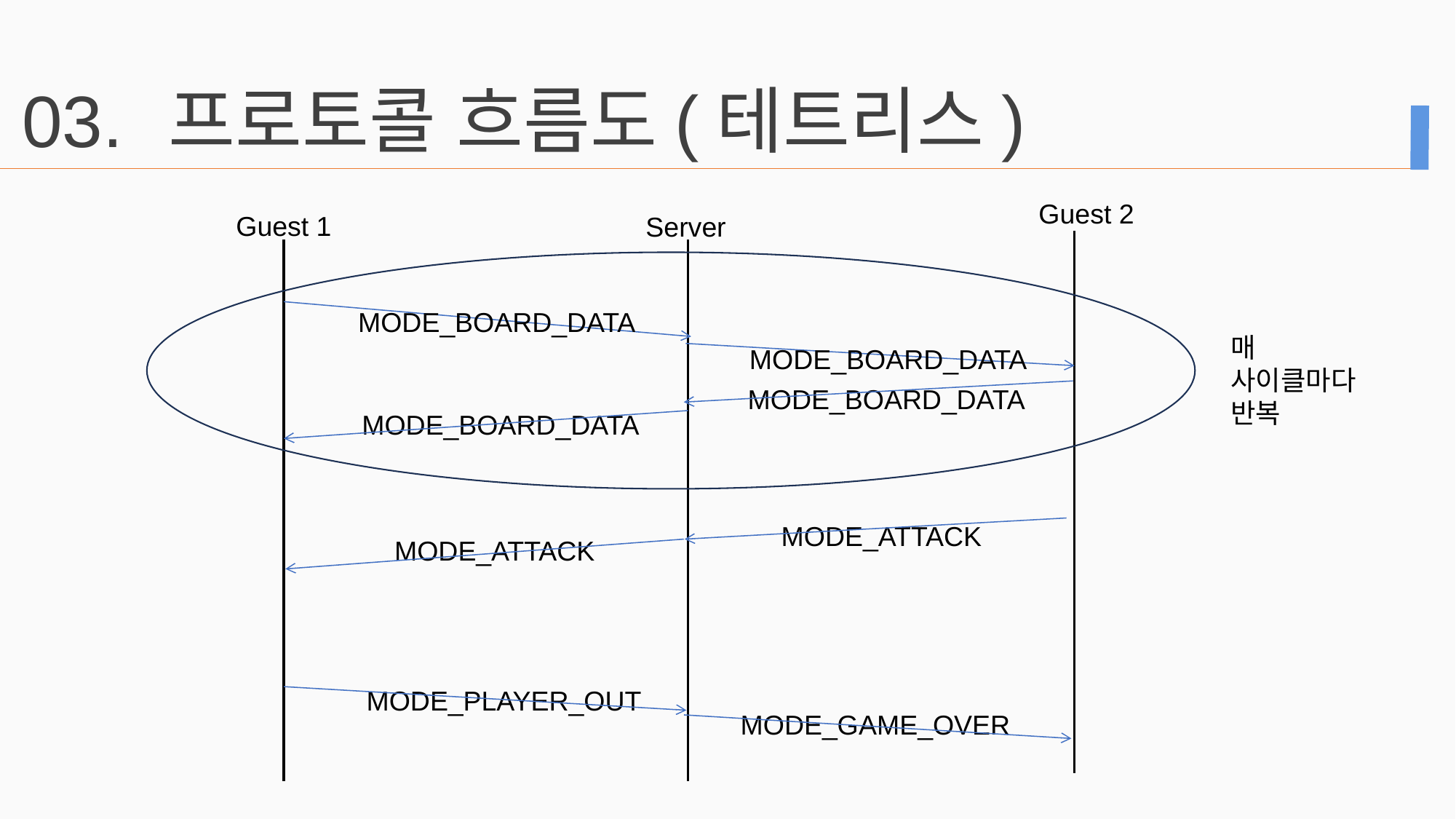

03.
프로토콜 흐름도(테트리스)
Guest 2
Guest 1
Server

MODE_BOARD_DATA
매 사이클마다 반복
MODE_BOARD_DATA
MODE_BOARD_DATA
MODE_BOARD_DATA
MODE_ATTACK
MODE_ATTACK
MODE_PLAYER_OUT
MODE_GAME_OVER